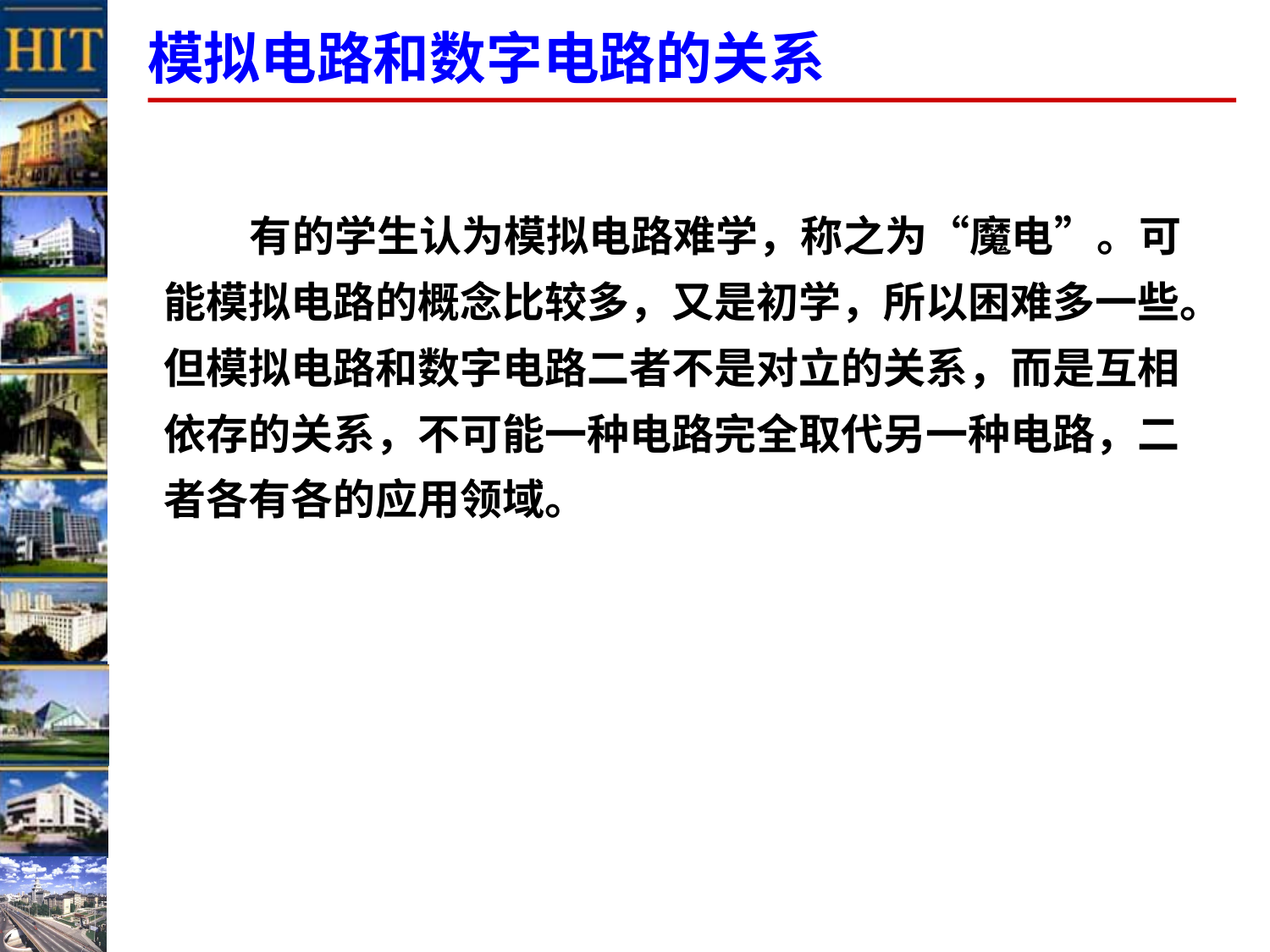

模拟电路和数字电路的关系
        有的学生认为模拟电路难学，称之为“魔电”。可能模拟电路的概念比较多，又是初学，所以困难多一些。但模拟电路和数字电路二者不是对立的关系，而是互相依存的关系，不可能一种电路完全取代另一种电路，二者各有各的应用领域。